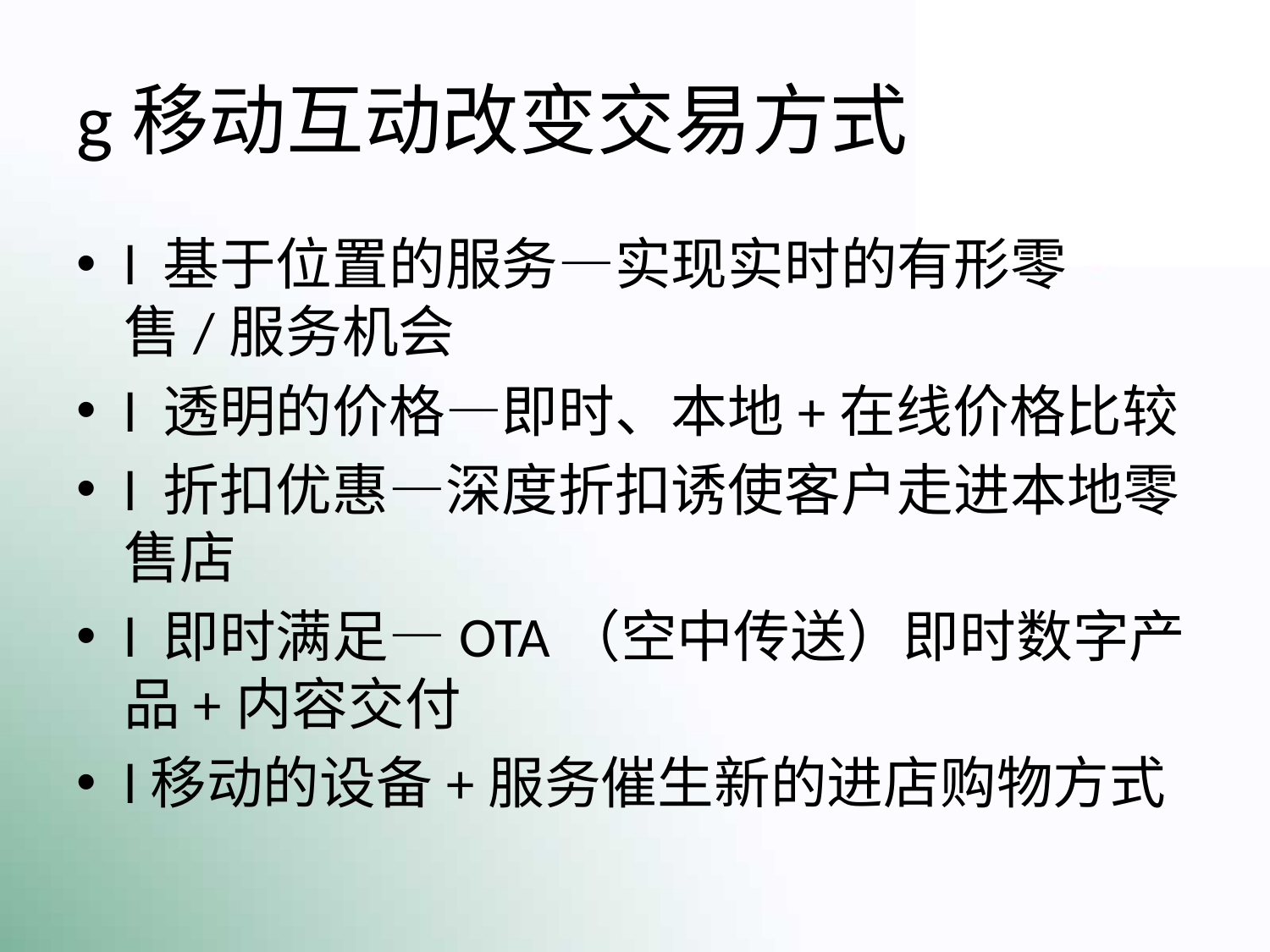

# g移动互动改变交易方式
l 基于位置的服务—实现实时的有形零售/服务机会
l 透明的价格—即时、本地+在线价格比较
l 折扣优惠—深度折扣诱使客户走进本地零售店
l 即时满足—OTA（空中传送）即时数字产品+内容交付
l移动的设备+服务催生新的进店购物方式